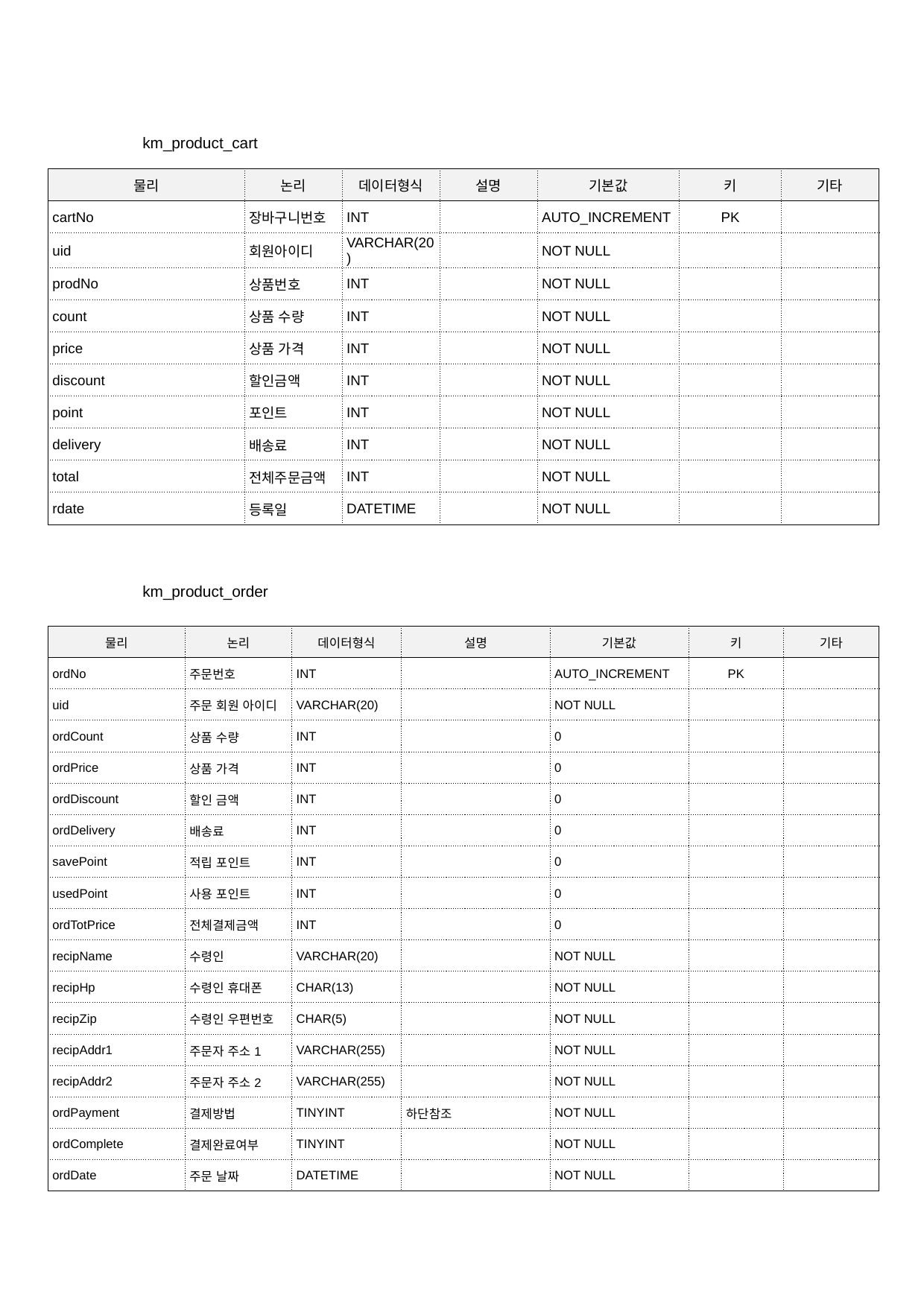

km_product_cart
| 물리 | 논리 | 데이터형식 | 설명 | 기본값 | 키 | 기타 |
| --- | --- | --- | --- | --- | --- | --- |
| cartNo | 장바구니번호 | INT |  | AUTO\_INCREMENT | PK |  |
| uid | 회원아이디 | VARCHAR(20) |  | NOT NULL |  |  |
| prodNo | 상품번호 | INT |  | NOT NULL |  |  |
| count | 상품 수량 | INT |  | NOT NULL |  |  |
| price | 상품 가격 | INT |  | NOT NULL |  |  |
| discount | 할인금액 | INT |  | NOT NULL |  |  |
| point | 포인트 | INT |  | NOT NULL |  |  |
| delivery | 배송료 | INT |  | NOT NULL |  |  |
| total | 전체주문금액 | INT |  | NOT NULL |  |  |
| rdate | 등록일 | DATETIME |  | NOT NULL |  |  |
km_product_order
| 물리 | 논리 | 데이터형식 | 설명 | 기본값 | 키 | 기타 |
| --- | --- | --- | --- | --- | --- | --- |
| ordNo | 주문번호 | INT |  | AUTO\_INCREMENT | PK |  |
| uid | 주문 회원 아이디 | VARCHAR(20) |  | NOT NULL |  |  |
| ordCount | 상품 수량 | INT |  | 0 |  |  |
| ordPrice | 상품 가격 | INT |  | 0 |  |  |
| ordDiscount | 할인 금액 | INT |  | 0 |  |  |
| ordDelivery | 배송료 | INT |  | 0 |  |  |
| savePoint | 적립 포인트 | INT |  | 0 |  |  |
| usedPoint | 사용 포인트 | INT |  | 0 |  |  |
| ordTotPrice | 전체결제금액 | INT |  | 0 |  |  |
| recipName | 수령인 | VARCHAR(20) |  | NOT NULL |  |  |
| recipHp | 수령인 휴대폰 | CHAR(13) |  | NOT NULL |  |  |
| recipZip | 수령인 우편번호 | CHAR(5) |  | NOT NULL |  |  |
| recipAddr1 | 주문자 주소1 | VARCHAR(255) |  | NOT NULL |  |  |
| recipAddr2 | 주문자 주소2 | VARCHAR(255) |  | NOT NULL |  |  |
| ordPayment | 결제방법 | TINYINT | 하단참조 | NOT NULL |  |  |
| ordComplete | 결제완료여부 | TINYINT |  | NOT NULL |  |  |
| ordDate | 주문 날짜 | DATETIME |  | NOT NULL |  |  |